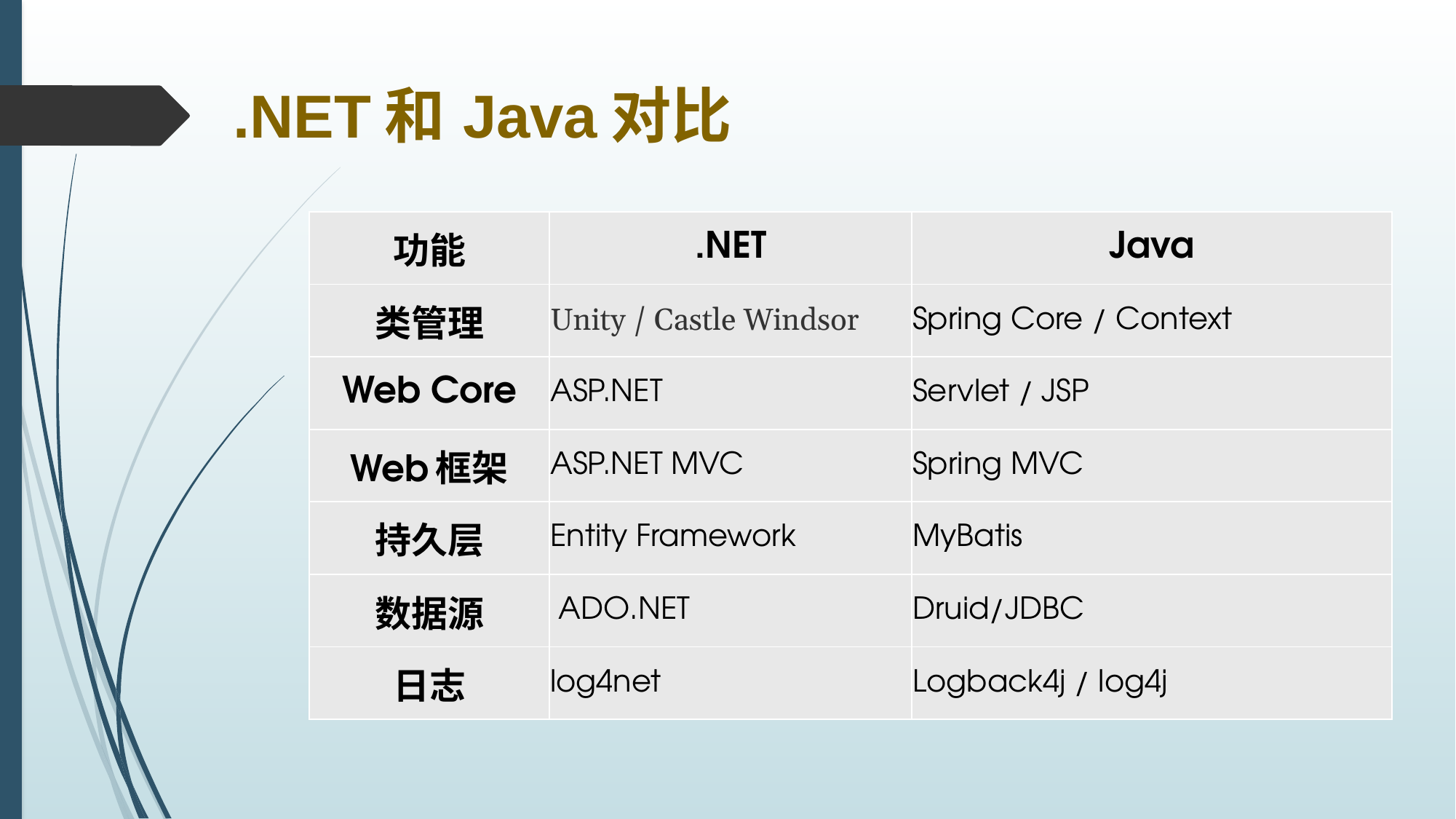

.NET和Java对比
| 功能 | .NET | Java |
| --- | --- | --- |
| 类管理 | Unity / Castle Windsor | Spring Core / Context |
| Web Core | ASP.NET | Servlet / JSP |
| Web框架 | ASP.NET MVC | Spring MVC |
| 持久层 | Entity Framework | MyBatis |
| 数据源 | ADO.NET | Druid/JDBC |
| 日志 | log4net | Logback4j / log4j |